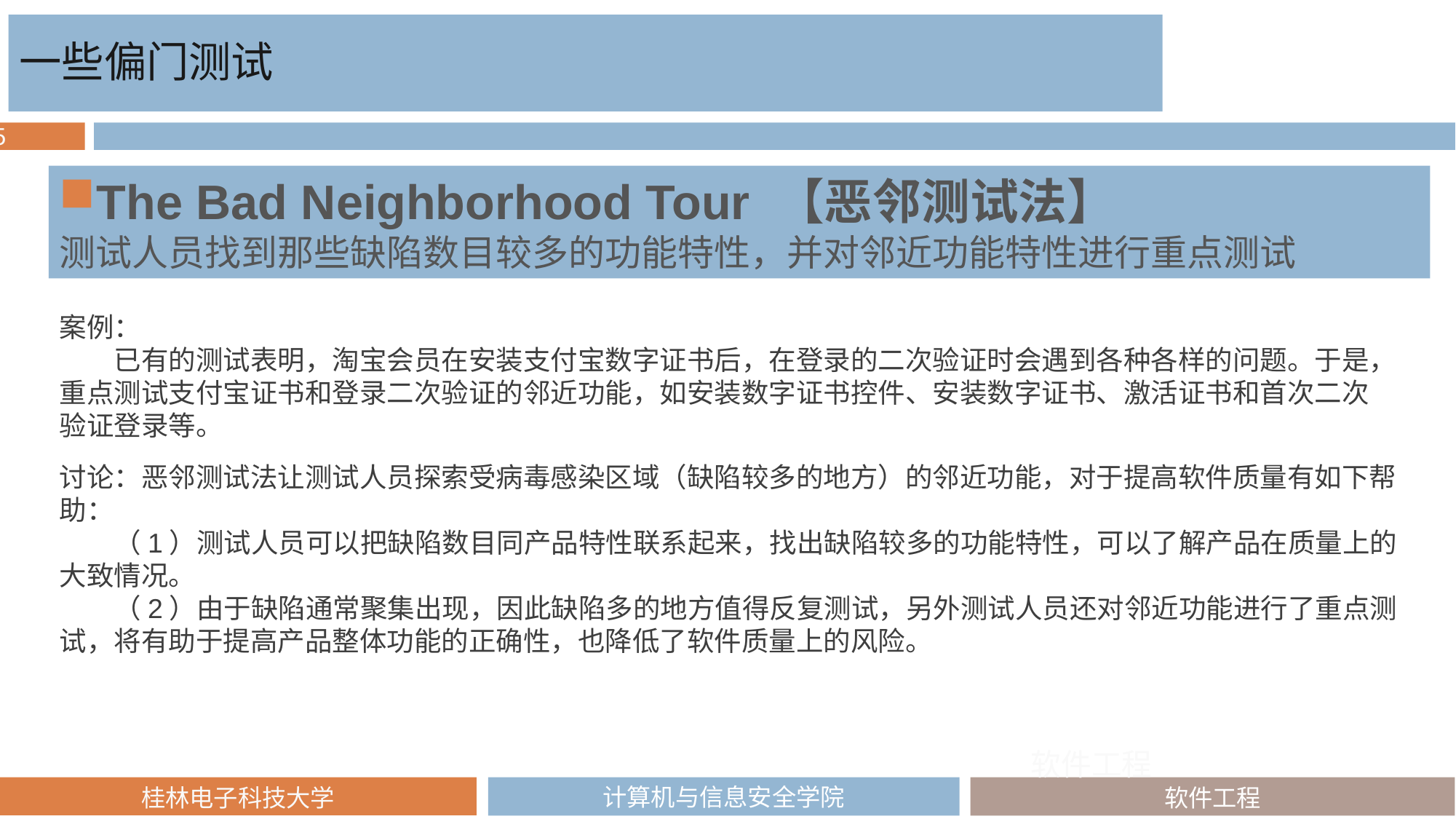

一些偏门测试

The Bad Neighborhood Tour 【恶邻测试法】
测试人员找到那些缺陷数目较多的功能特性，并对邻近功能特性进行重点测试

案例：
　　已有的测试表明，淘宝会员在安装支付宝数字证书后，在登录的二次验证时会遇到各种各样的问题。于是，重点测试支付宝证书和登录二次验证的邻近功能，如安装数字证书控件、安装数字证书、激活证书和首次二次验证登录等。
讨论：恶邻测试法让测试人员探索受病毒感染区域（缺陷较多的地方）的邻近功能，对于提高软件质量有如下帮助：
　　（1）测试人员可以把缺陷数目同产品特性联系起来，找出缺陷较多的功能特性，可以了解产品在质量上的大致情况。
　　（2）由于缺陷通常聚集出现，因此缺陷多的地方值得反复测试，另外测试人员还对邻近功能进行了重点测试，将有助于提高产品整体功能的正确性，也降低了软件质量上的风险。
软件工程